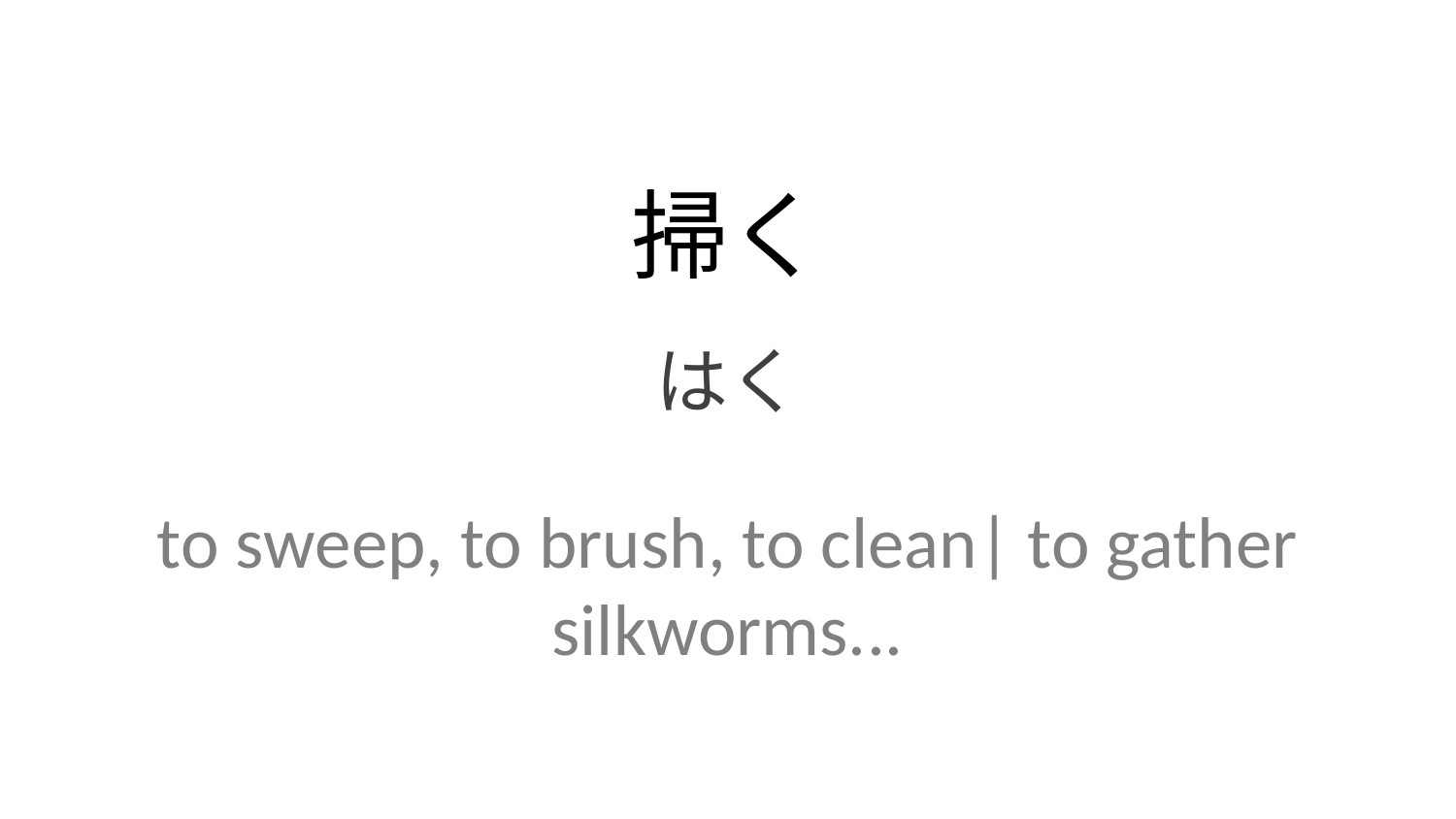

掃く

はく
to sweep, to brush, to clean| to gather silkworms...